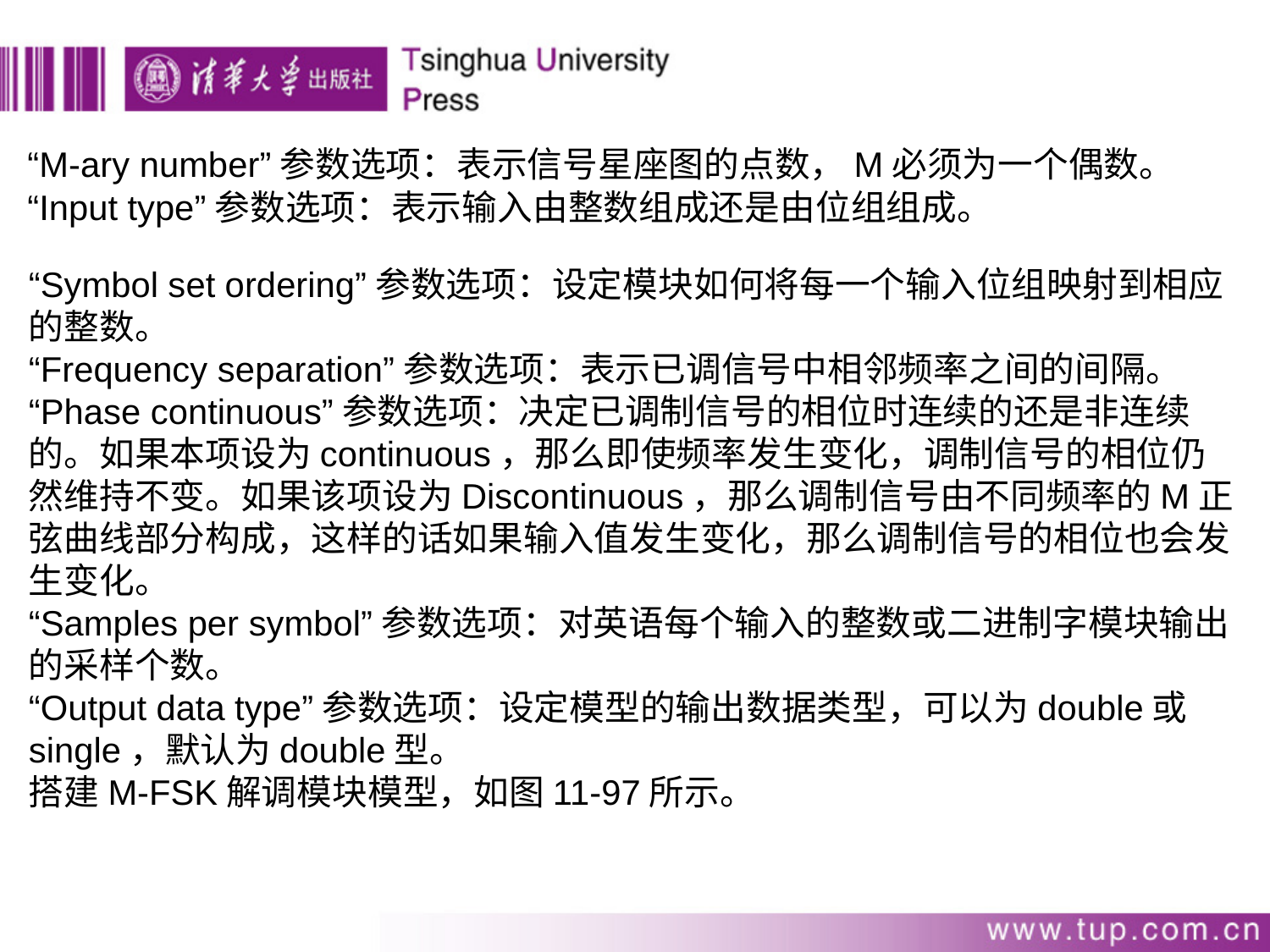

“M-ary number”参数选项：表示信号星座图的点数，M必须为一个偶数。
“Input type”参数选项：表示输入由整数组成还是由位组组成。
“Symbol set ordering”参数选项：设定模块如何将每一个输入位组映射到相应的整数。
“Frequency separation”参数选项：表示已调信号中相邻频率之间的间隔。
“Phase continuous”参数选项：决定已调制信号的相位时连续的还是非连续的。如果本项设为continuous，那么即使频率发生变化，调制信号的相位仍然维持不变。如果该项设为Discontinuous，那么调制信号由不同频率的M正弦曲线部分构成，这样的话如果输入值发生变化，那么调制信号的相位也会发生变化。
“Samples per symbol”参数选项：对英语每个输入的整数或二进制字模块输出的采样个数。
“Output data type”参数选项：设定模型的输出数据类型，可以为double或single，默认为double型。
搭建M-FSK解调模块模型，如图11-97所示。